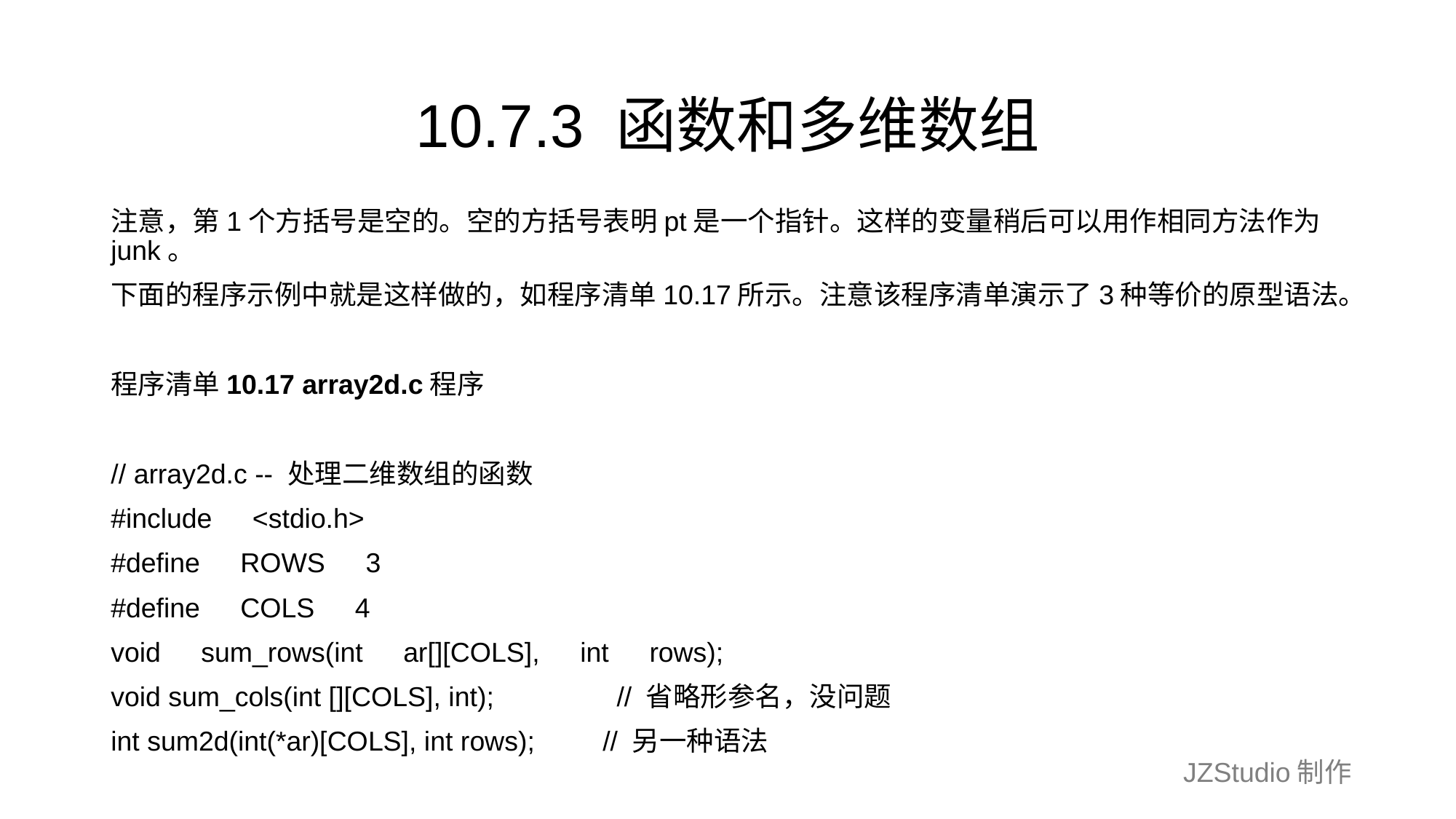

# 10.7.3 函数和多维数组
注意，第1个方括号是空的。空的方括号表明pt是一个指针。这样的变量稍后可以用作相同方法作为junk。
下面的程序示例中就是这样做的，如程序清单10.17所示。注意该程序清单演示了3种等价的原型语法。

程序清单10.17 array2d.c程序

// array2d.c -- 处理二维数组的函数
#include　<stdio.h>
#define　ROWS　3
#define　COLS　4
void　sum_rows(int　ar[][COLS],　int　rows);
void sum_cols(int [][COLS], int);　　　　// 省略形参名，没问题
int sum2d(int(*ar)[COLS], int rows);　　// 另一种语法